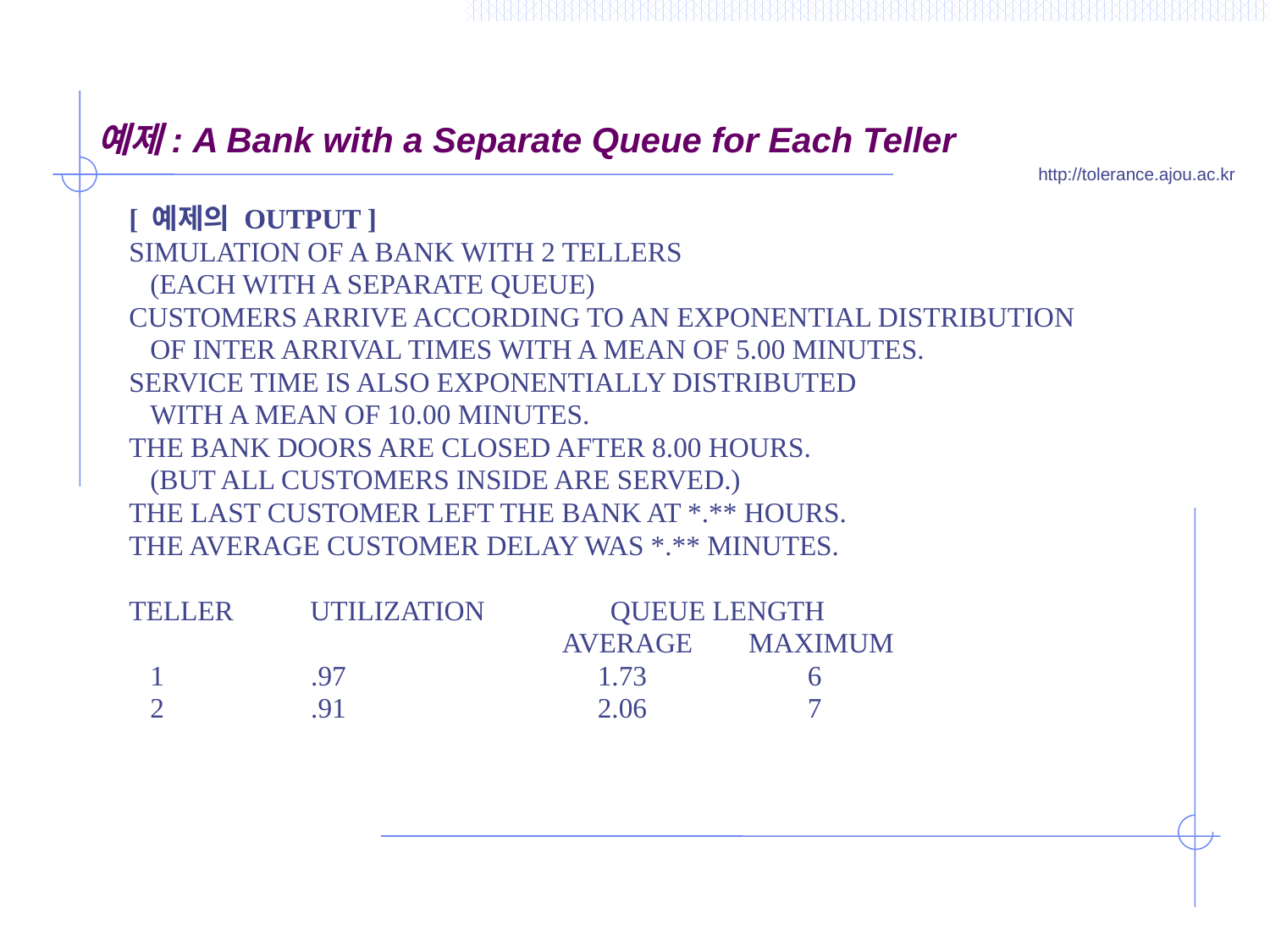

# 예제: A Bank with a Separate Queue for Each Teller
[ 예제의 OUTPUT ]
SIMULATION OF A BANK WITH 2 TELLERS
   (EACH WITH A SEPARATE QUEUE)
CUSTOMERS ARRIVE ACCORDING TO AN EXPONENTIAL DISTRIBUTION
   OF INTER ARRIVAL TIMES WITH A MEAN OF 5.00 MINUTES.
SERVICE TIME IS ALSO EXPONENTIALLY DISTRIBUTED
   WITH A MEAN OF 10.00 MINUTES.
THE BANK DOORS ARE CLOSED AFTER 8.00 HOURS.
   (BUT ALL CUSTOMERS INSIDE ARE SERVED.)
THE LAST CUSTOMER LEFT THE BANK AT *.** HOURS.
THE AVERAGE CUSTOMER DELAY WAS *.** MINUTES.

TELLER           UTILIZATION                  QUEUE LENGTH
                                                              AVERAGE        MAXIMUM
   1                     .97                                    1.73                       6
   2                     .91                                    2.06                       7